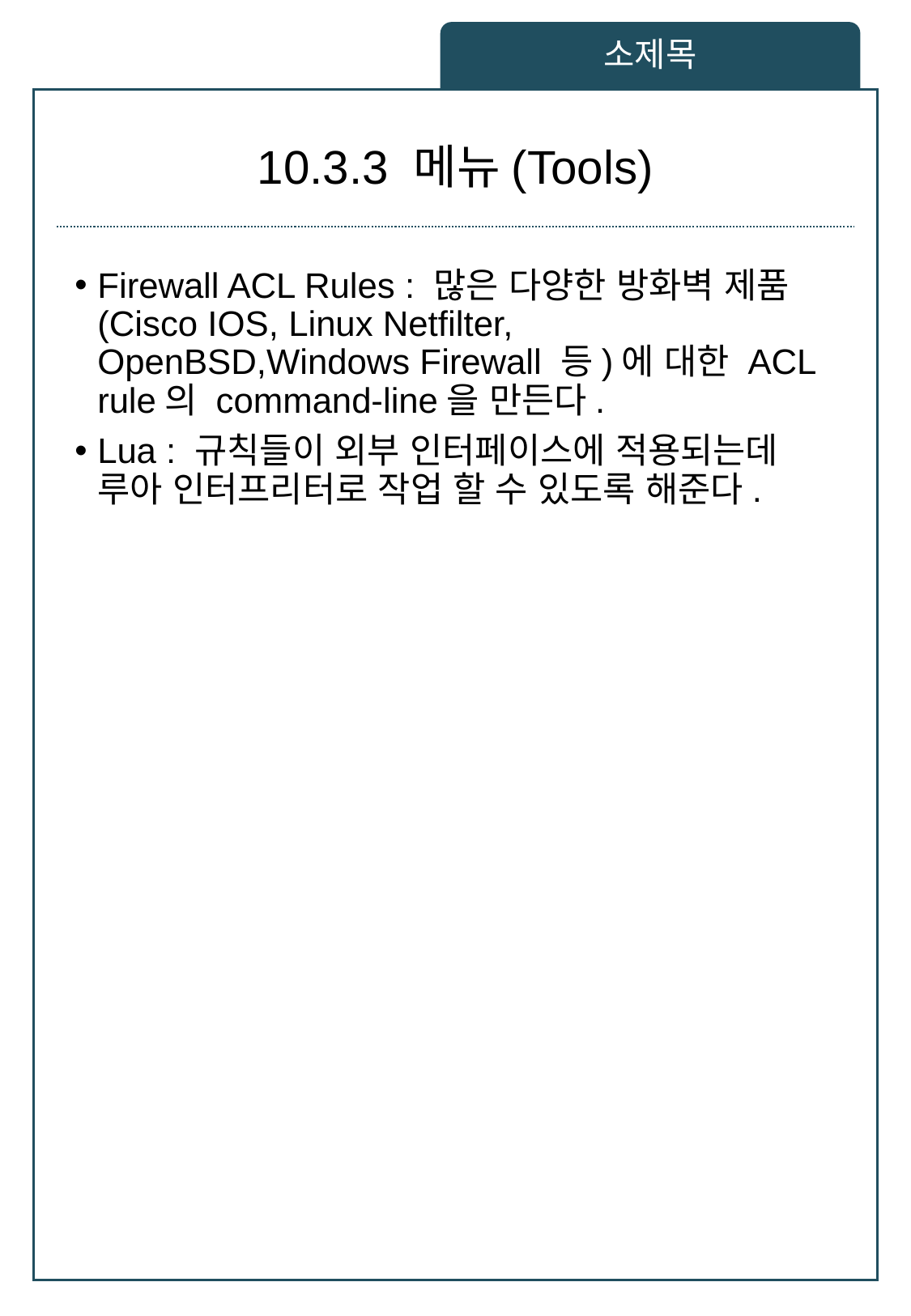

소제목

# 10.3.3 메뉴(Tools)
Firewall ACL Rules : 많은 다양한 방화벽 제품(Cisco IOS, Linux Netfilter, OpenBSD,Windows Firewall 등)에 대한 ACL rule의 command-line을 만든다.
Lua : 규칙들이 외부 인터페이스에 적용되는데 루아 인터프리터로 작업 할 수 있도록 해준다.